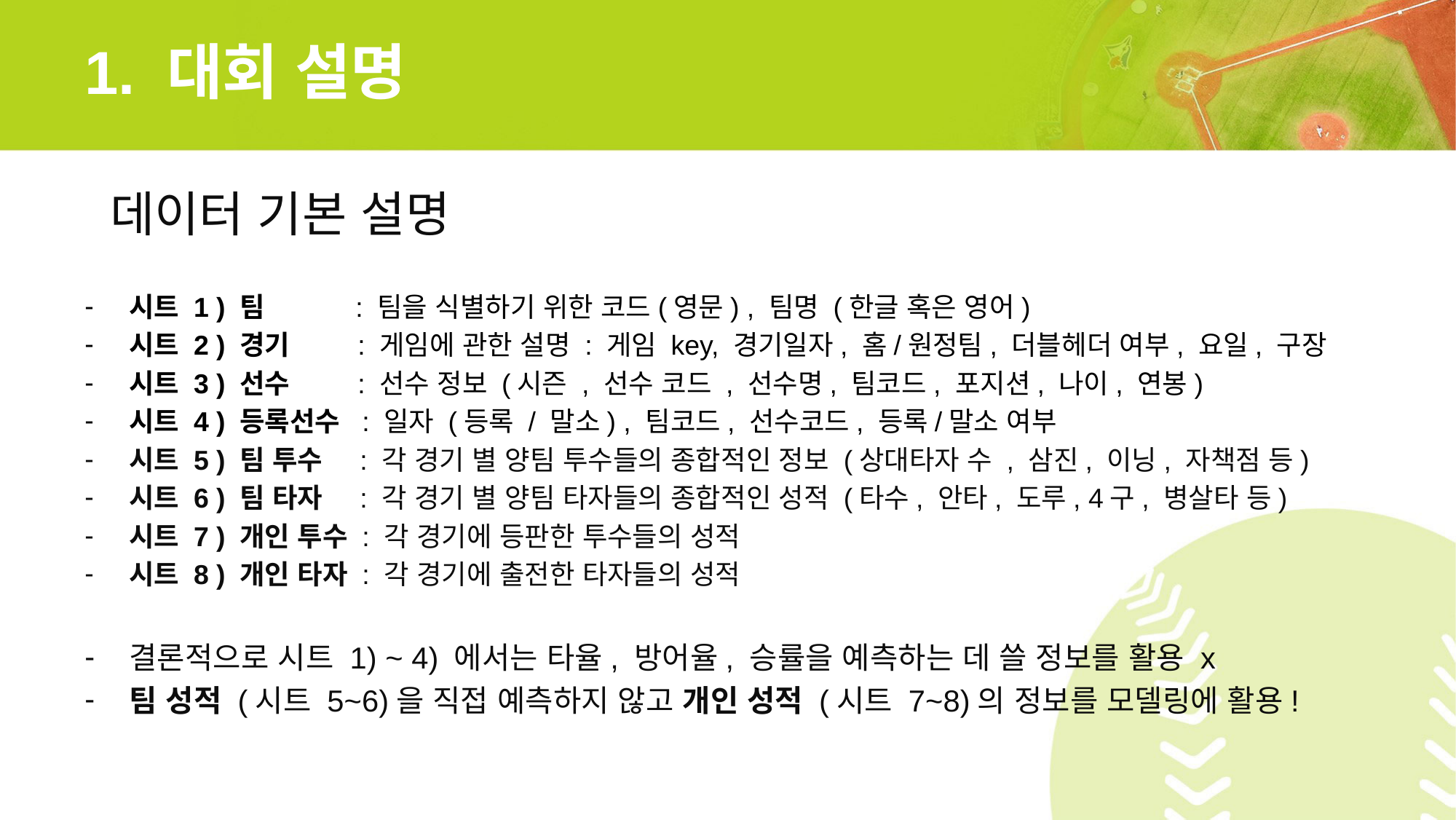

# 1. 대회 설명
 데이터 기본 설명

시트 1 ) 팀           : 팀을 식별하기 위한 코드(영문) , 팀명 (한글 혹은 영어)
시트 2 ) 경기        : 게임에 관한 설명 : 게임 key, 경기일자, 홈/원정팀, 더블헤더 여부, 요일, 구장
시트 3 ) 선수        : 선수 정보 (시즌 , 선수 코드 , 선수명, 팀코드, 포지션, 나이, 연봉)
시트 4 ) 등록선수  : 일자 (등록 / 말소) , 팀코드, 선수코드, 등록/말소 여부
시트 5 ) 팀 투수    : 각 경기 별 양팀 투수들의 종합적인 정보 (상대타자 수 , 삼진, 이닝, 자책점 등)
시트 6 ) 팀 타자    : 각 경기 별 양팀 타자들의 종합적인 성적 (타수, 안타, 도루, 4구, 병살타 등)
시트 7 ) 개인 투수 : 각 경기에 등판한 투수들의 성적
시트 8 ) 개인 타자 : 각 경기에 출전한 타자들의 성적

결론적으로 시트 1) ~ 4) 에서는 타율, 방어율, 승률을 예측하는 데 쓸 정보를 활용 x
팀 성적 (시트 5~6)을 직접 예측하지 않고 개인 성적 (시트 7~8)의 정보를 모델링에 활용!